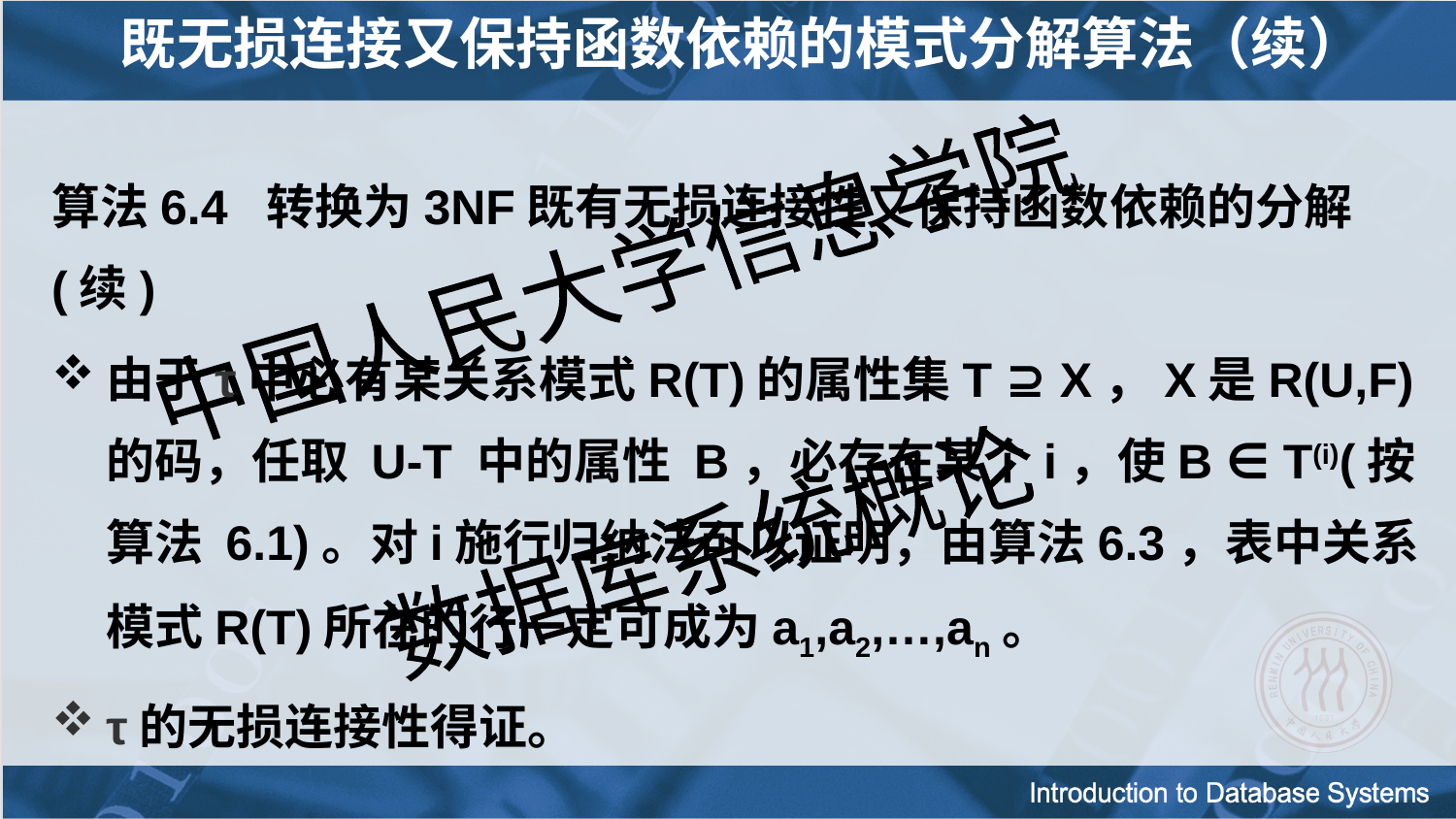

# 既无损连接又保持函数依赖的模式分解算法（续）
算法6.4  转换为3NF既有无损连接性又保持函数依赖的分解(续)
由于τ中必有某关系模式R(T)的属性集T ⊇ X，X是R(U,F)的码，任取 U-T 中的属性 B，必存在某个i，使B ∈ T(i)(按算法 6.1)。对i施行归纳法可以证明，由算法6.3，表中关系模式R(T)所在的行一定可成为a1,a2,…,an。
τ的无损连接性得证。